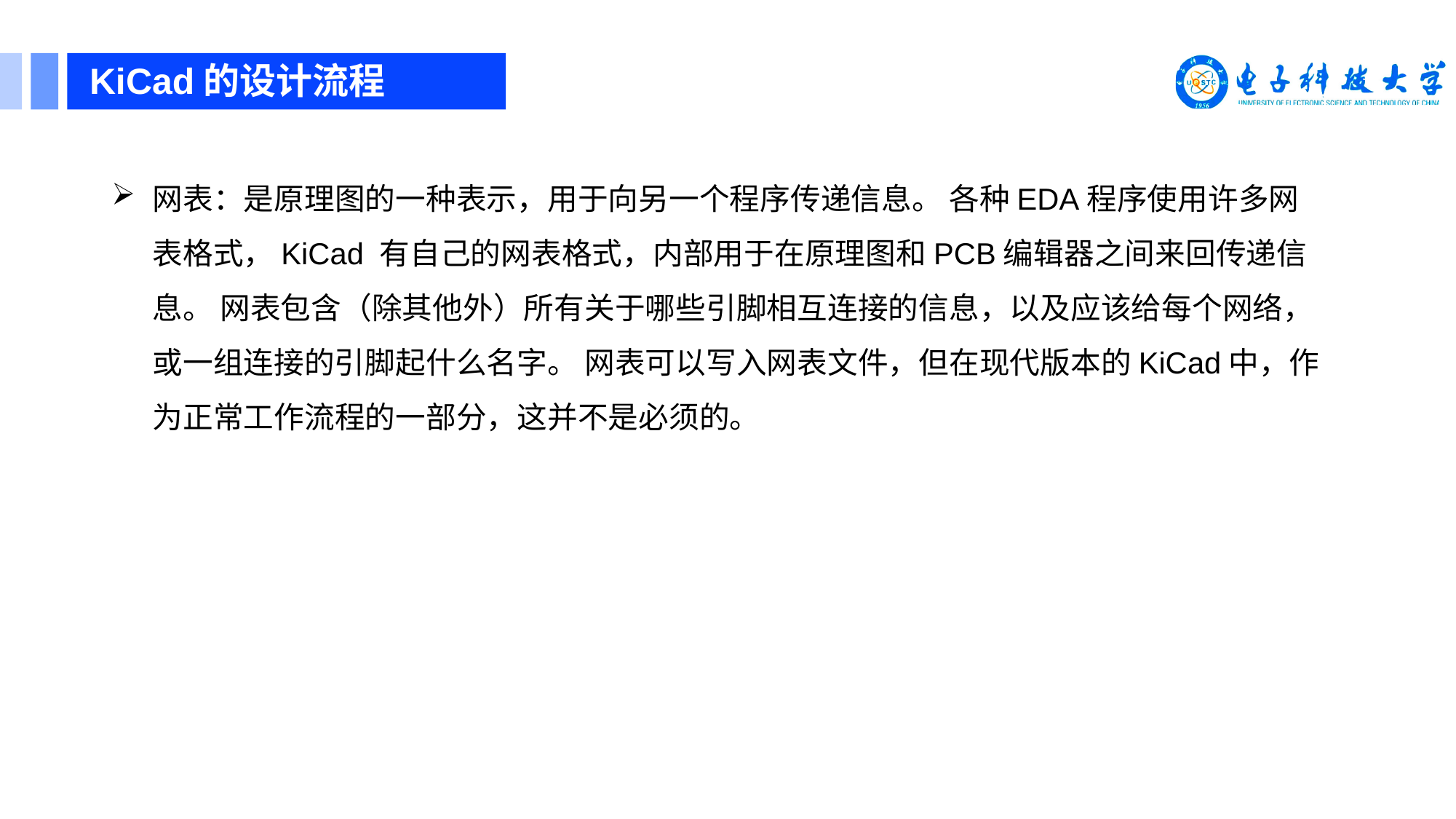

KiCad的设计流程

网表：是原理图的一种表示，用于向另⼀个程序传递信息。 各种EDA程序使用许多网表格式，KiCad 有自己的网表格式，内部用于在原理图和PCB编辑器之间来回传递信息。 网表包含（除其他外）所有关于哪些引脚相互连接的信息，以及应该给每个网络，或⼀组连接的引脚起什么名字。 网表可以写入网表文件，但在现代版本的KiCad中，作为正常工作流程的一部分，这并不是必须的。